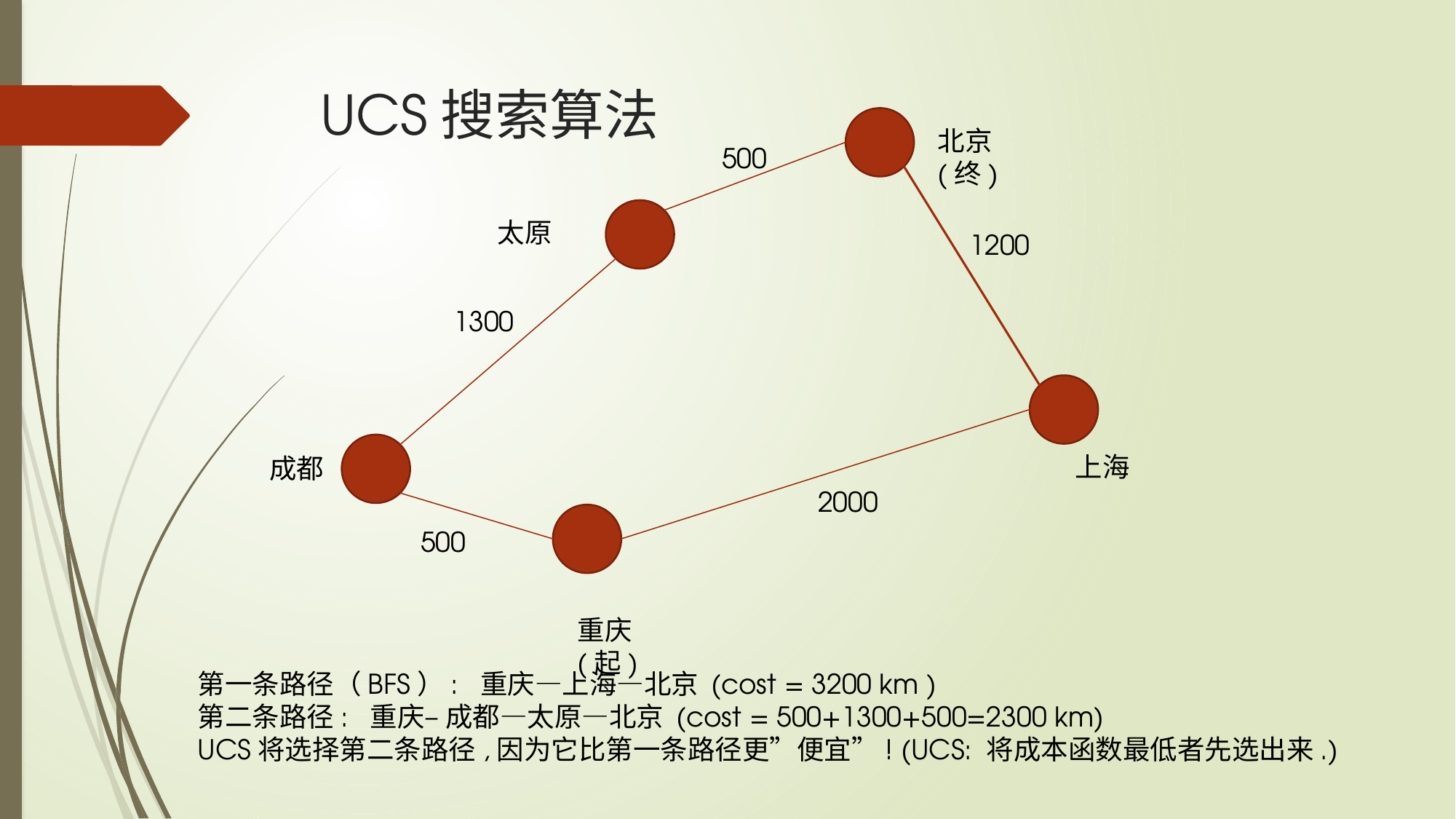

# UCS搜索算法

北京(终)
500
太原
1200
1300
上海
成都
2000
500
重庆(起)
第一条路径（BFS）:  重庆—上海—北京 (cost = 3200 km )
第二条路径:  重庆– 成都—太原—北京 (cost = 500+1300+500=2300 km)
UCS将选择第二条路径,因为它比第一条路径更”便宜”! (UCS: 将成本函数最低者先选出来.)